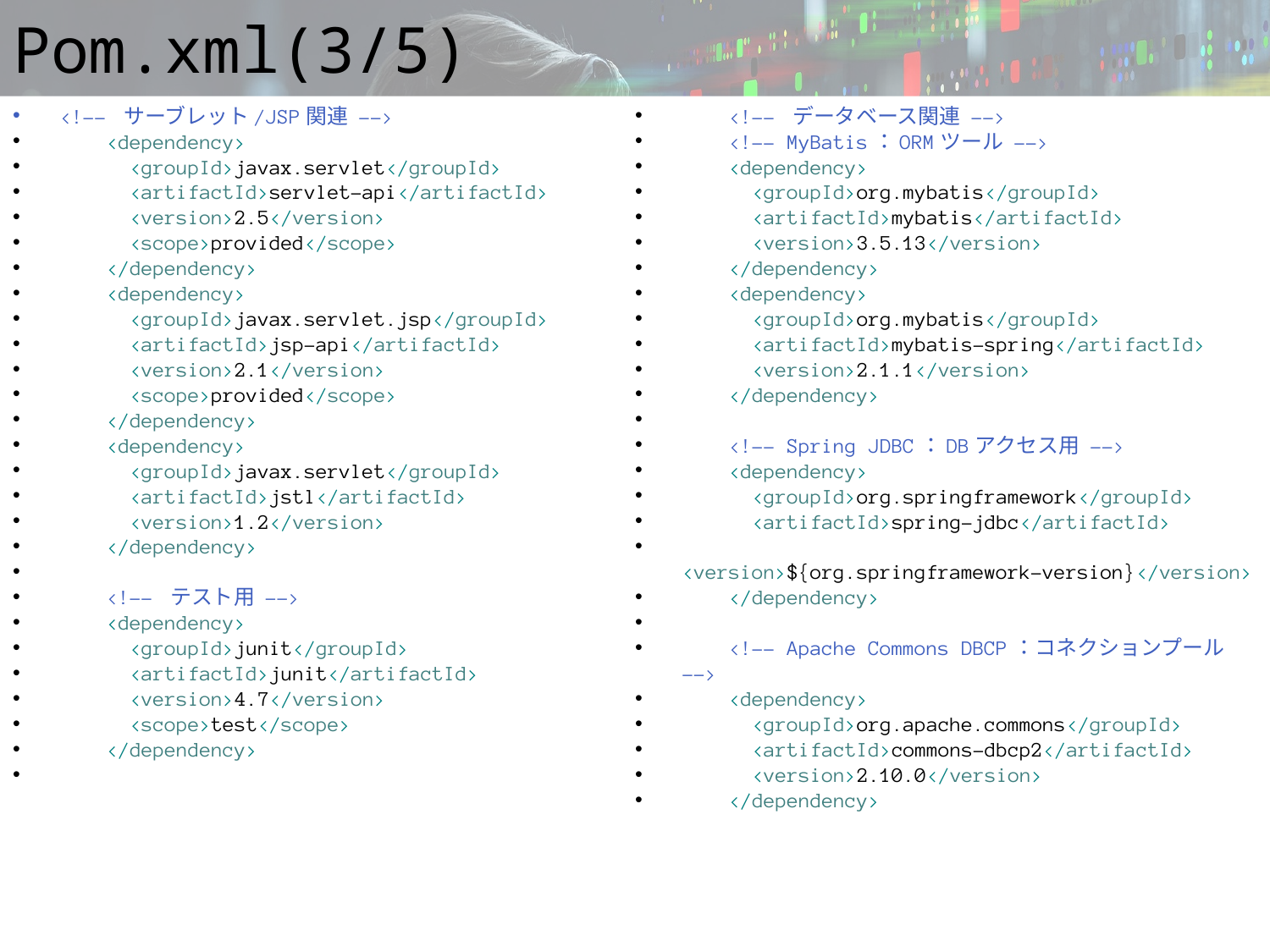

# Pom.xml(3/5)
<!-- サーブレット/JSP関連 -->
    <dependency>
      <groupId>javax.servlet</groupId>
      <artifactId>servlet-api</artifactId>
      <version>2.5</version>
      <scope>provided</scope>
    </dependency>
    <dependency>
      <groupId>javax.servlet.jsp</groupId>
      <artifactId>jsp-api</artifactId>
      <version>2.1</version>
      <scope>provided</scope>
    </dependency>
    <dependency>
      <groupId>javax.servlet</groupId>
      <artifactId>jstl</artifactId>
      <version>1.2</version>
    </dependency>

    <!-- テスト用 -->
    <dependency>
      <groupId>junit</groupId>
      <artifactId>junit</artifactId>
      <version>4.7</version>
      <scope>test</scope>
    </dependency>

    <!-- データベース関連 -->
    <!-- MyBatis：ORMツール -->
    <dependency>
      <groupId>org.mybatis</groupId>
      <artifactId>mybatis</artifactId>
      <version>3.5.13</version>
    </dependency>
    <dependency>
      <groupId>org.mybatis</groupId>
      <artifactId>mybatis-spring</artifactId>
      <version>2.1.1</version>
    </dependency>

    <!-- Spring JDBC：DBアクセス用 -->
    <dependency>
      <groupId>org.springframework</groupId>
      <artifactId>spring-jdbc</artifactId>
      <version>${org.springframework-version}</version>
    </dependency>

    <!-- Apache Commons DBCP：コネクションプール -->
    <dependency>
      <groupId>org.apache.commons</groupId>
      <artifactId>commons-dbcp2</artifactId>
      <version>2.10.0</version>
    </dependency>